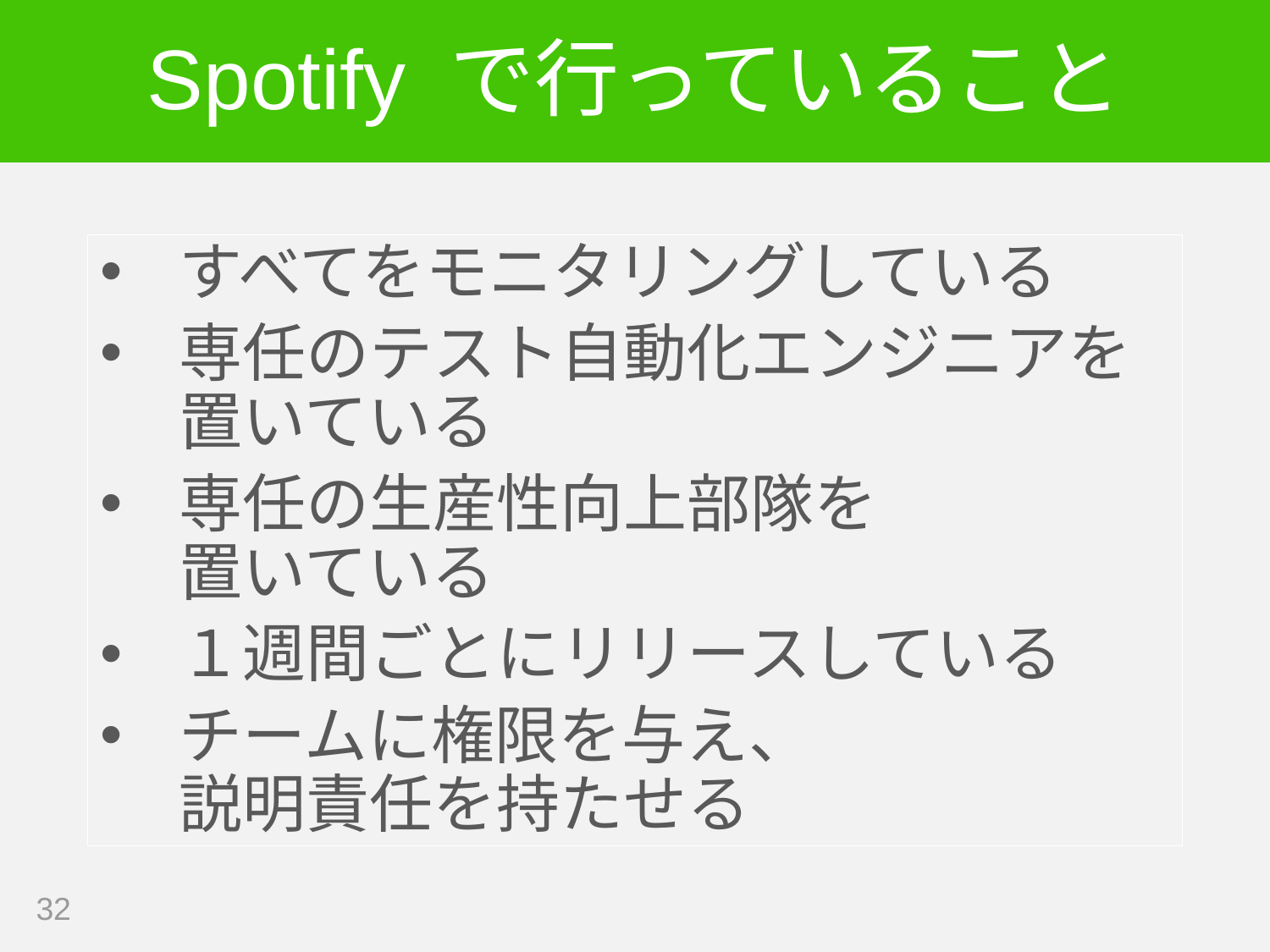

# Spotify で行っていること
すべてをモニタリングしている
専任のテスト自動化エンジニアを
置いている
専任の生産性向上部隊を
置いている
１週間ごとにリリースしている
チームに権限を与え、
説明責任を持たせる
32